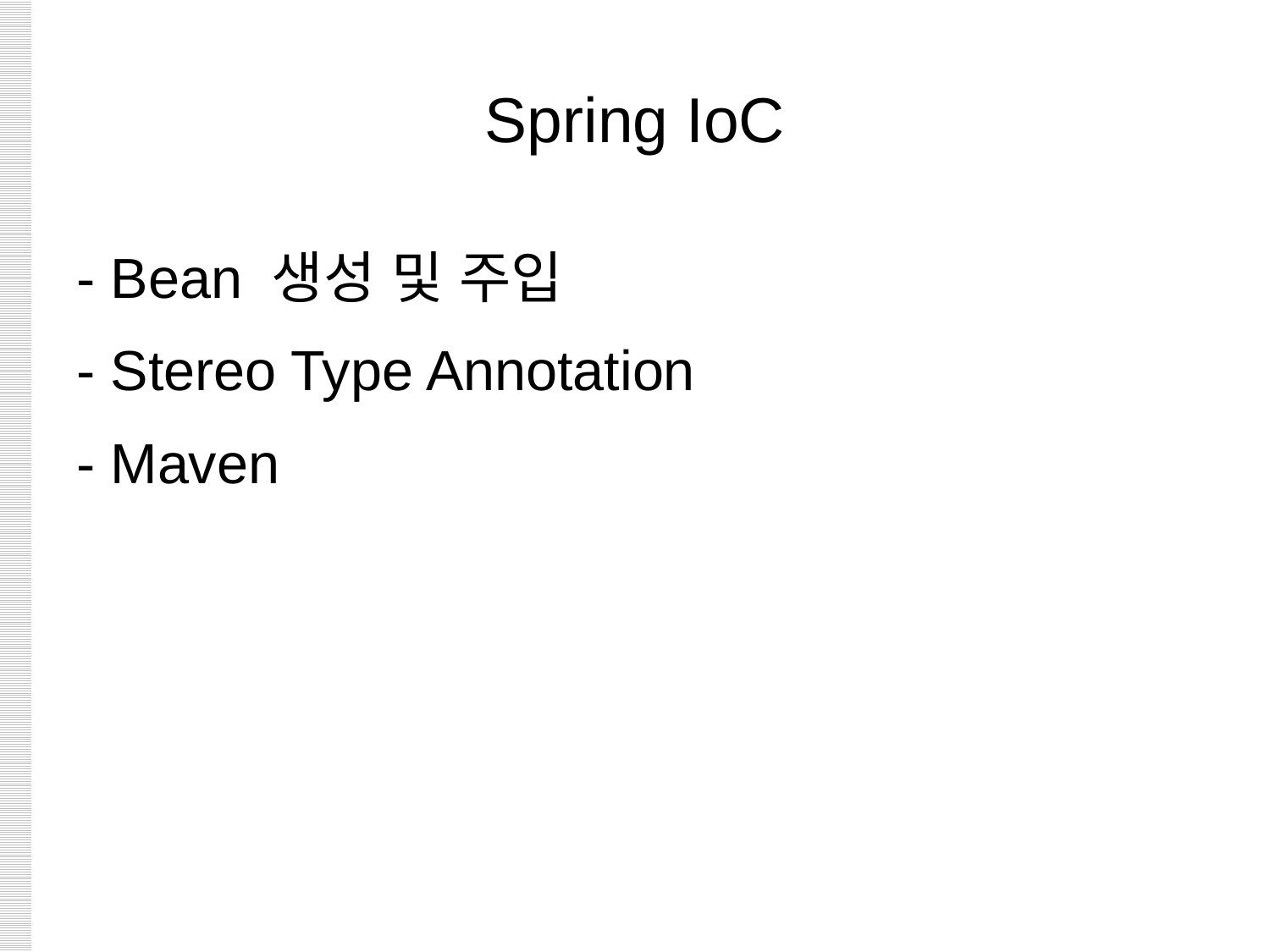

# Spring IoC
- Bean 생성 및 주입
- Stereo Type Annotation
- Maven